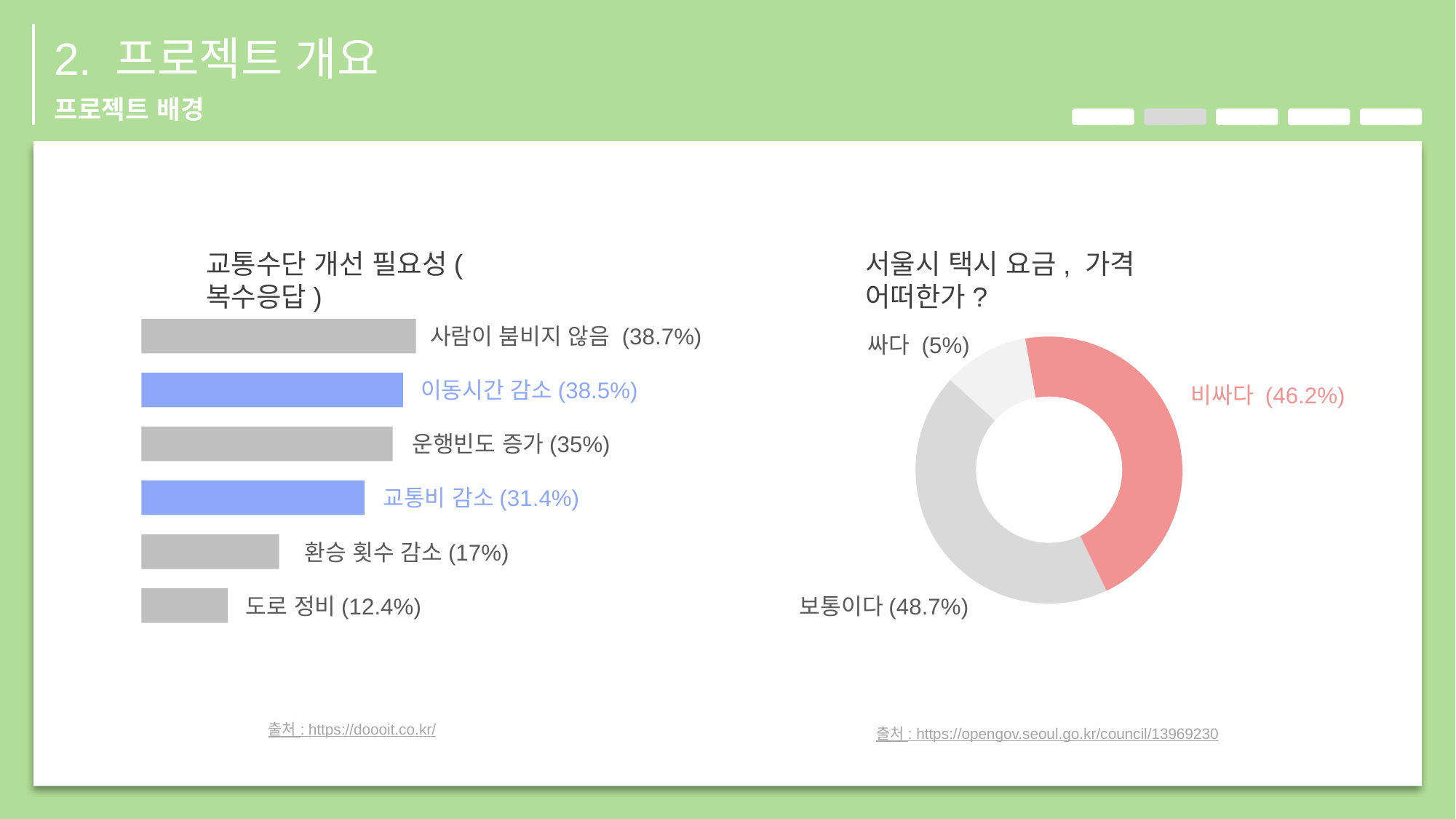

2. 프로젝트 개요
프로젝트 배경

교통수단 개선 필요성(복수응답)
서울시 택시 요금, 가격 어떠한가?
사람이 붐비지 않음 (38.7%)

싸다 (5%)

이동시간 감소(38.5%)

비싸다 (46.2%)

운행빈도 증가(35%)

교통비 감소(31.4%)

환승 횟수 감소(17%)

도로 정비(12.4%)

보통이다(48.7%)
출처 : https://doooit.co.kr/
출처 : https://opengov.seoul.go.kr/council/13969230